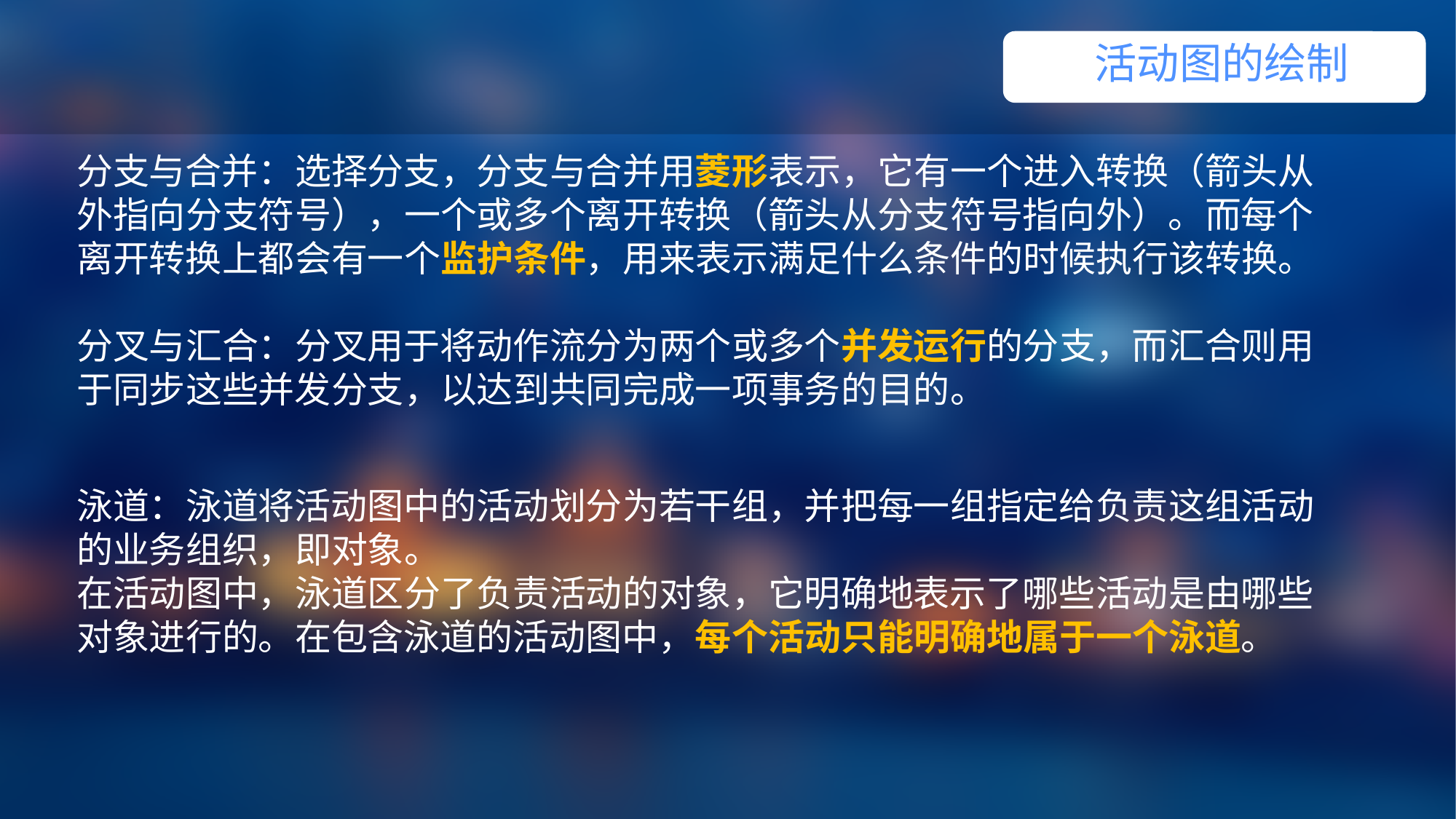

活动图的绘制
分支与合并：选择分支，分支与合并用菱形表示，它有一个进入转换（箭头从外指向分支符号），一个或多个离开转换（箭头从分支符号指向外）。而每个离开转换上都会有一个监护条件，用来表示满足什么条件的时候执行该转换。

分叉与汇合：分叉用于将动作流分为两个或多个并发运行的分支，而汇合则用于同步这些并发分支，以达到共同完成一项事务的目的。

泳道：泳道将活动图中的活动划分为若干组，并把每一组指定给负责这组活动的业务组织，即对象。
在活动图中，泳道区分了负责活动的对象，它明确地表示了哪些活动是由哪些对象进行的。在包含泳道的活动图中，每个活动只能明确地属于一个泳道。